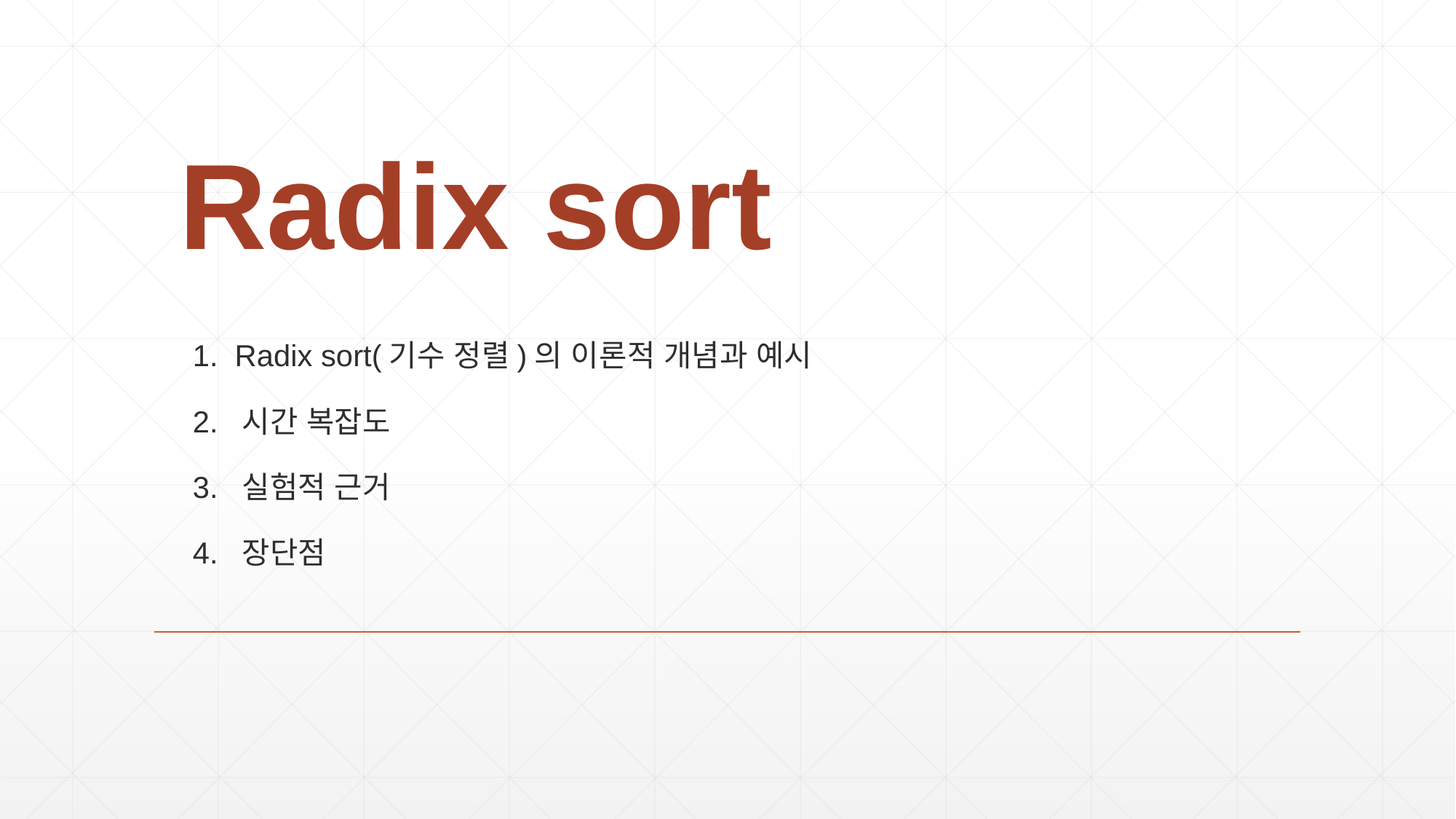

Radix sort
1.  Radix sort(기수 정렬)의 이론적 개념과 예시

2.  시간 복잡도

3.  실험적 근거

4.  장단점